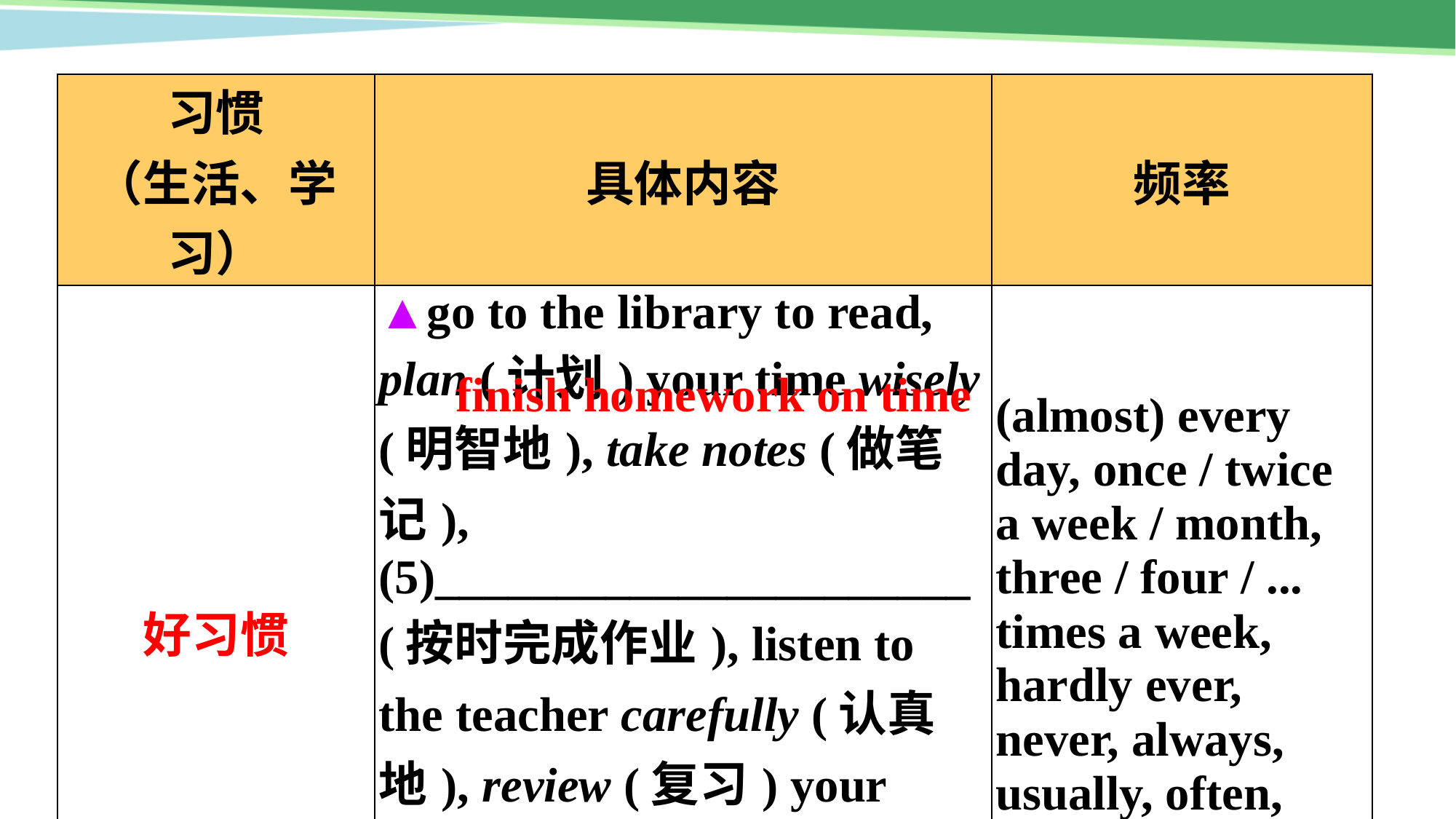

| 习惯 （生活、学习） | 具体内容 | 频率 |
| --- | --- | --- |
| 好习惯 | ▲go to the library to read, plan (计划) your time wisely (明智地), take notes (做笔记), (5)\_\_\_\_\_\_\_\_\_\_\_\_\_\_\_\_\_\_\_\_\_\_ (按时完成作业), listen to the teacher carefully (认真地), review (复习) your notes after class, bring your homework to school, ask the teacher questions | (almost) every day, once / twice a week / month, three / four / ... times a week, hardly ever, never, always, usually, often, sometime |
finish homework on time